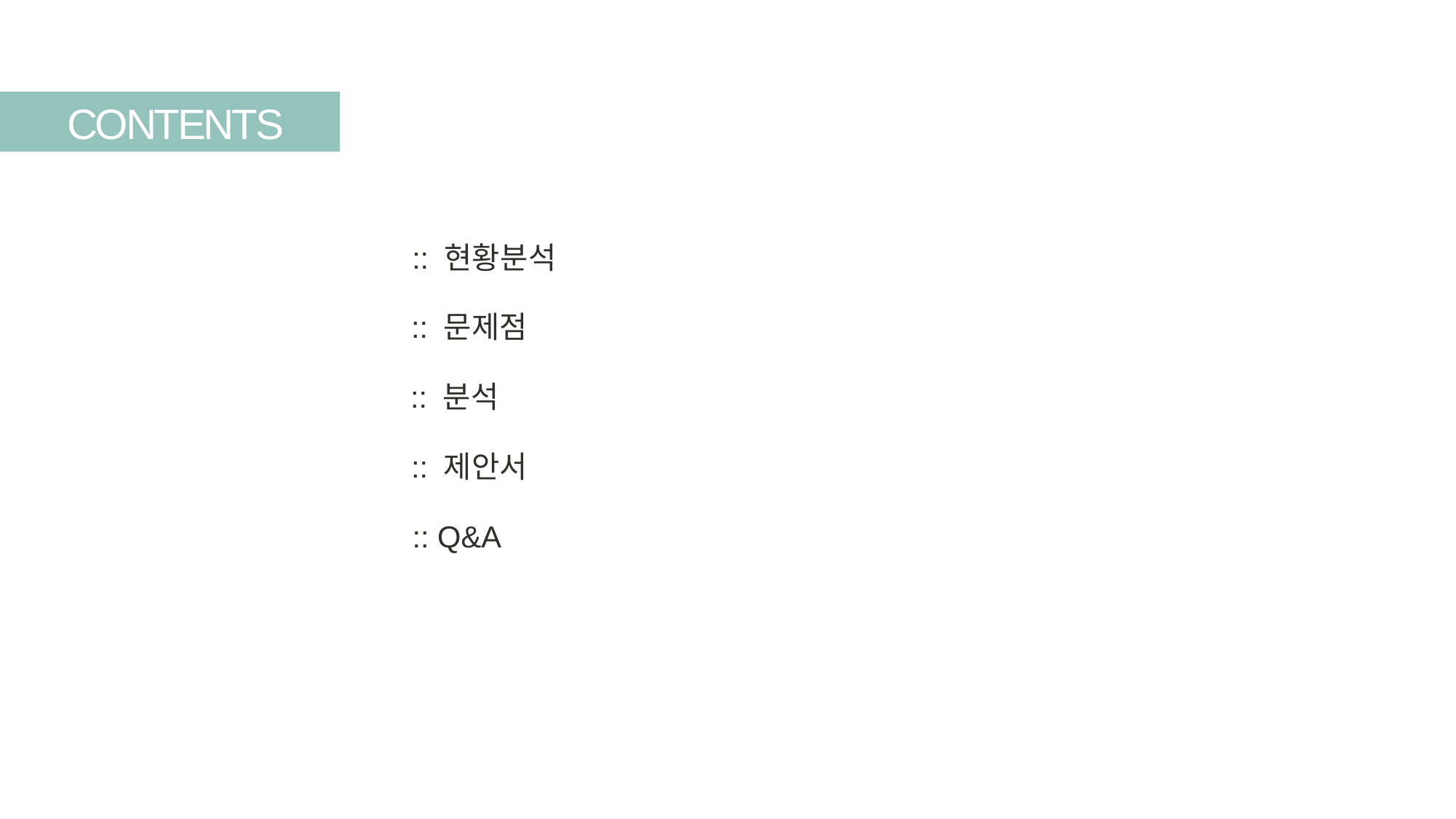

CONTENTS

:: 현황분석
:: 문제점
:: 분석
:: 제안서
:: Q&A